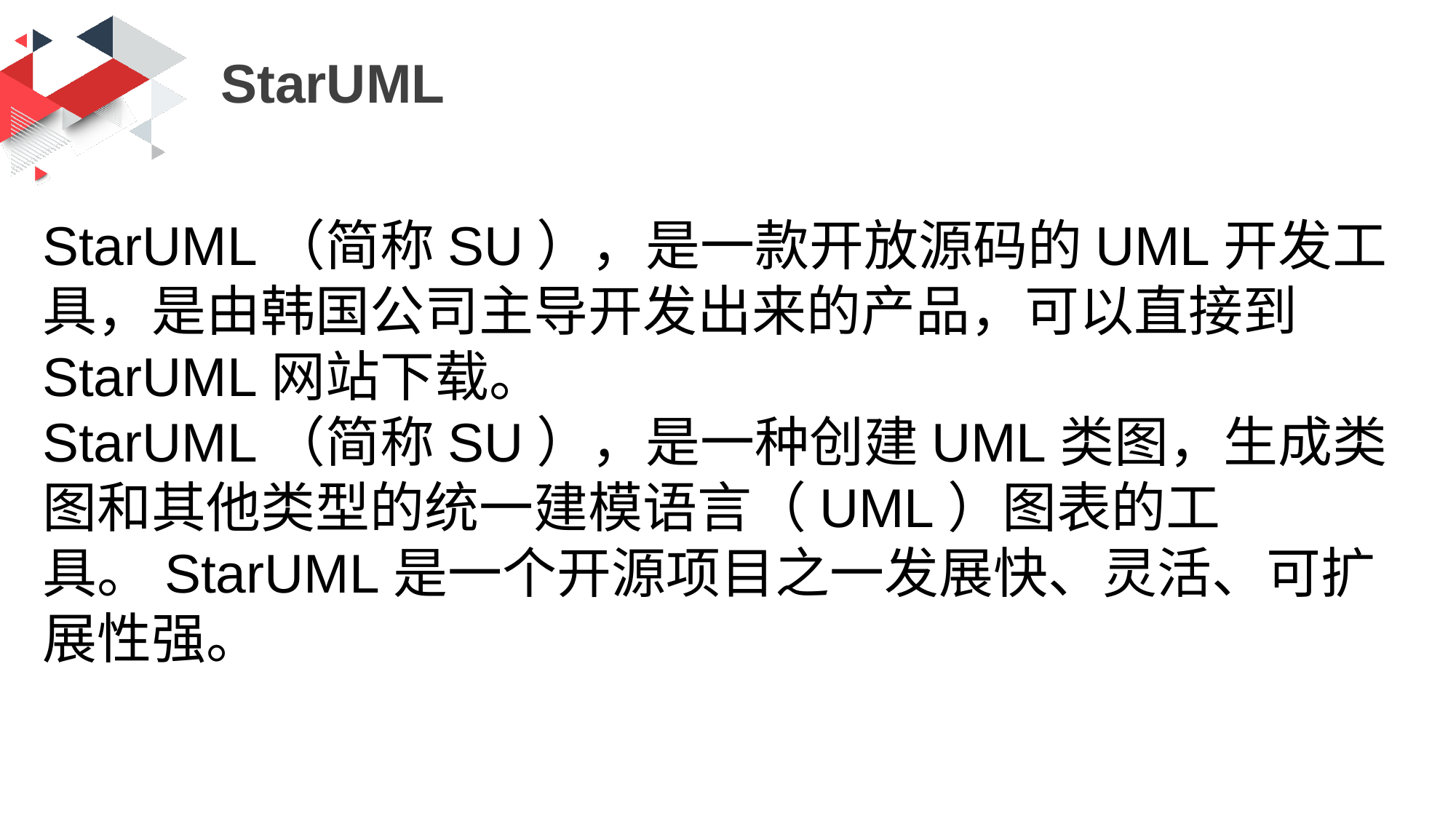

StarUML
StarUML（简称SU），是一款开放源码的UML开发工具，是由韩国公司主导开发出来的产品，可以直接到StarUML网站下载。
StarUML（简称SU），是一种创建UML类图，生成类图和其他类型的统一建模语言（UML）图表的工具。StarUML是一个开源项目之一发展快、灵活、可扩展性强。